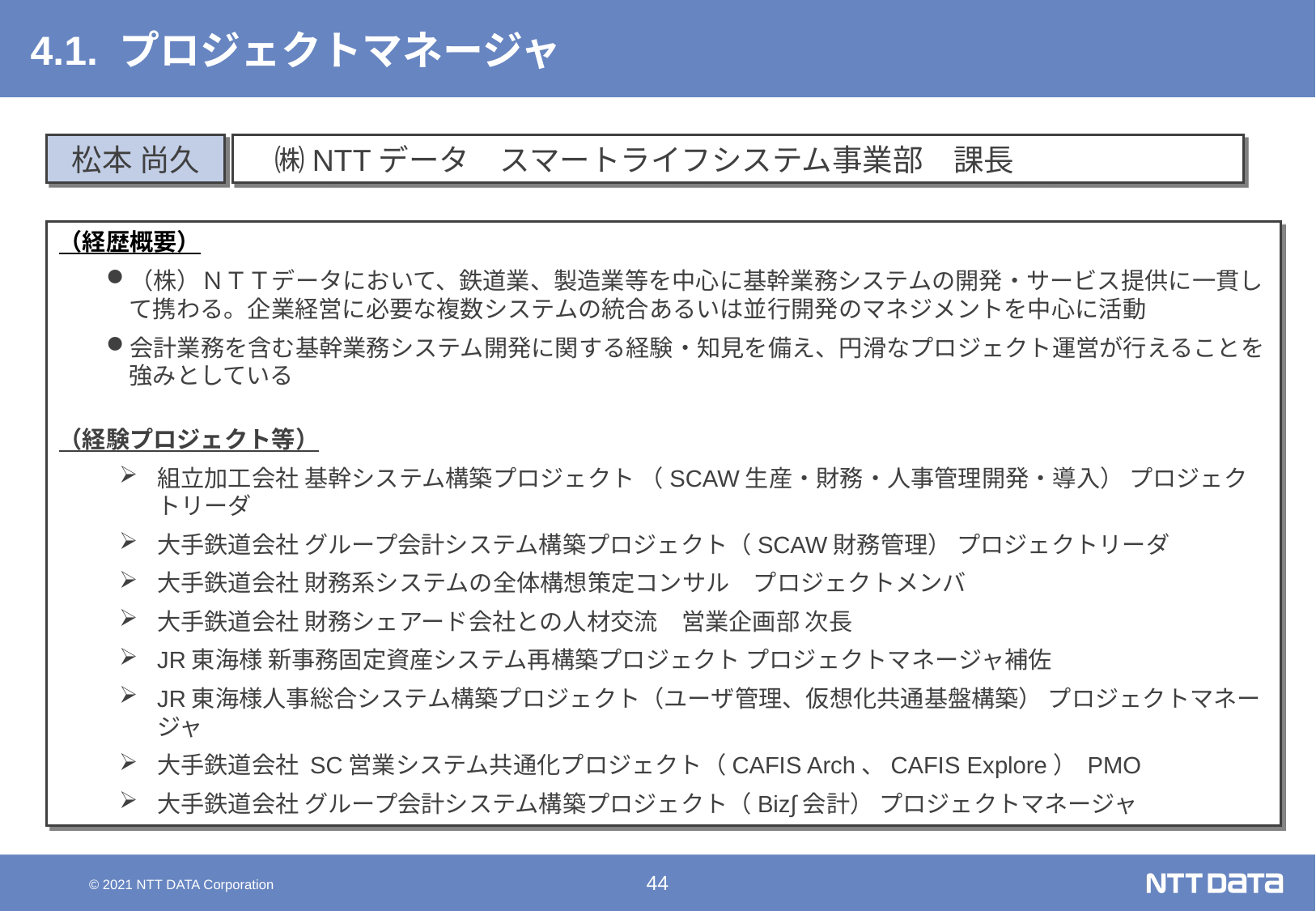

# 4.1. プロジェクトマネージャ
松本 尚久
　㈱NTTデータ　スマートライフシステム事業部　課長
（経歴概要）
（株）ＮＴＴデータにおいて、鉄道業、製造業等を中心に基幹業務システムの開発・サービス提供に一貫して携わる。企業経営に必要な複数システムの統合あるいは並行開発のマネジメントを中心に活動
会計業務を含む基幹業務システム開発に関する経験・知見を備え、円滑なプロジェクト運営が行えることを強みとしている

（経験プロジェクト等）
組立加工会社 基幹システム構築プロジェクト （SCAW生産・財務・人事管理開発・導入） プロジェクトリーダ
大手鉄道会社 グループ会計システム構築プロジェクト（SCAW財務管理） プロジェクトリーダ
大手鉄道会社 財務系システムの全体構想策定コンサル　プロジェクトメンバ
大手鉄道会社 財務シェアード会社との人材交流　営業企画部 次長
JR東海様 新事務固定資産システム再構築プロジェクト プロジェクトマネージャ補佐
JR東海様人事総合システム構築プロジェクト（ユーザ管理、仮想化共通基盤構築） プロジェクトマネージャ
大手鉄道会社 SC営業システム共通化プロジェクト（CAFIS Arch、CAFIS Explore） PMO
大手鉄道会社 グループ会計システム構築プロジェクト（Biz∫会計） プロジェクトマネージャ